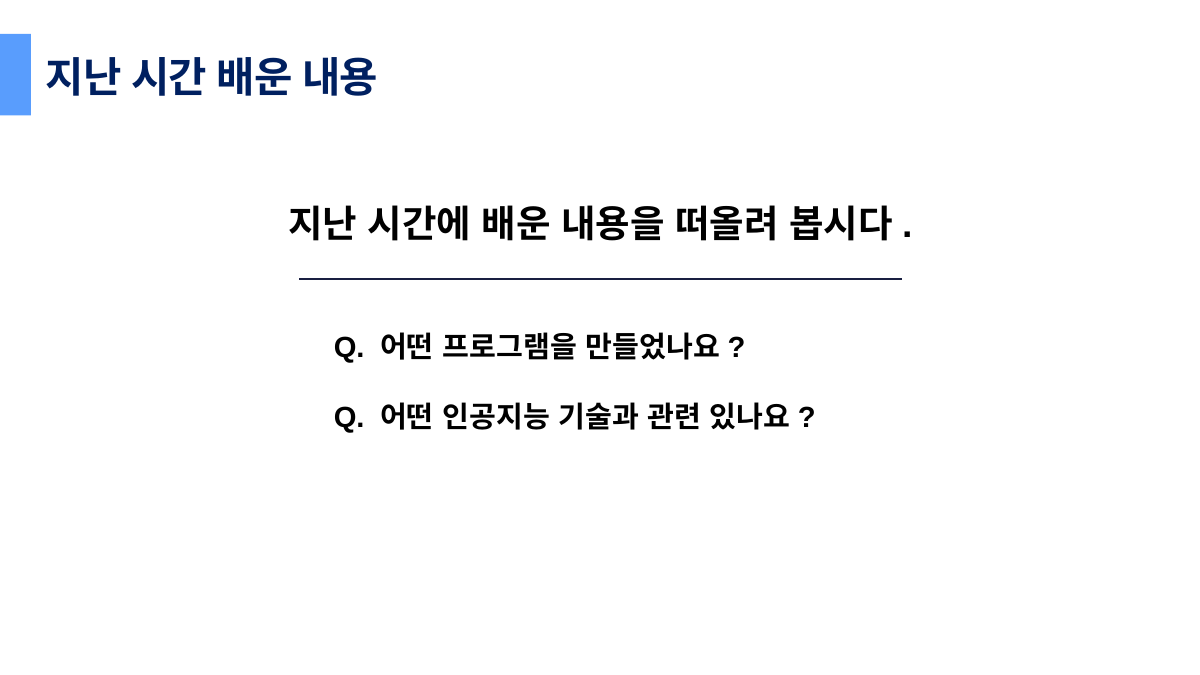

지난 시간 배운 내용
지난 시간에 배운 내용을 떠올려 봅시다.
Q. 어떤 프로그램을 만들었나요?

Q. 어떤 인공지능 기술과 관련 있나요?